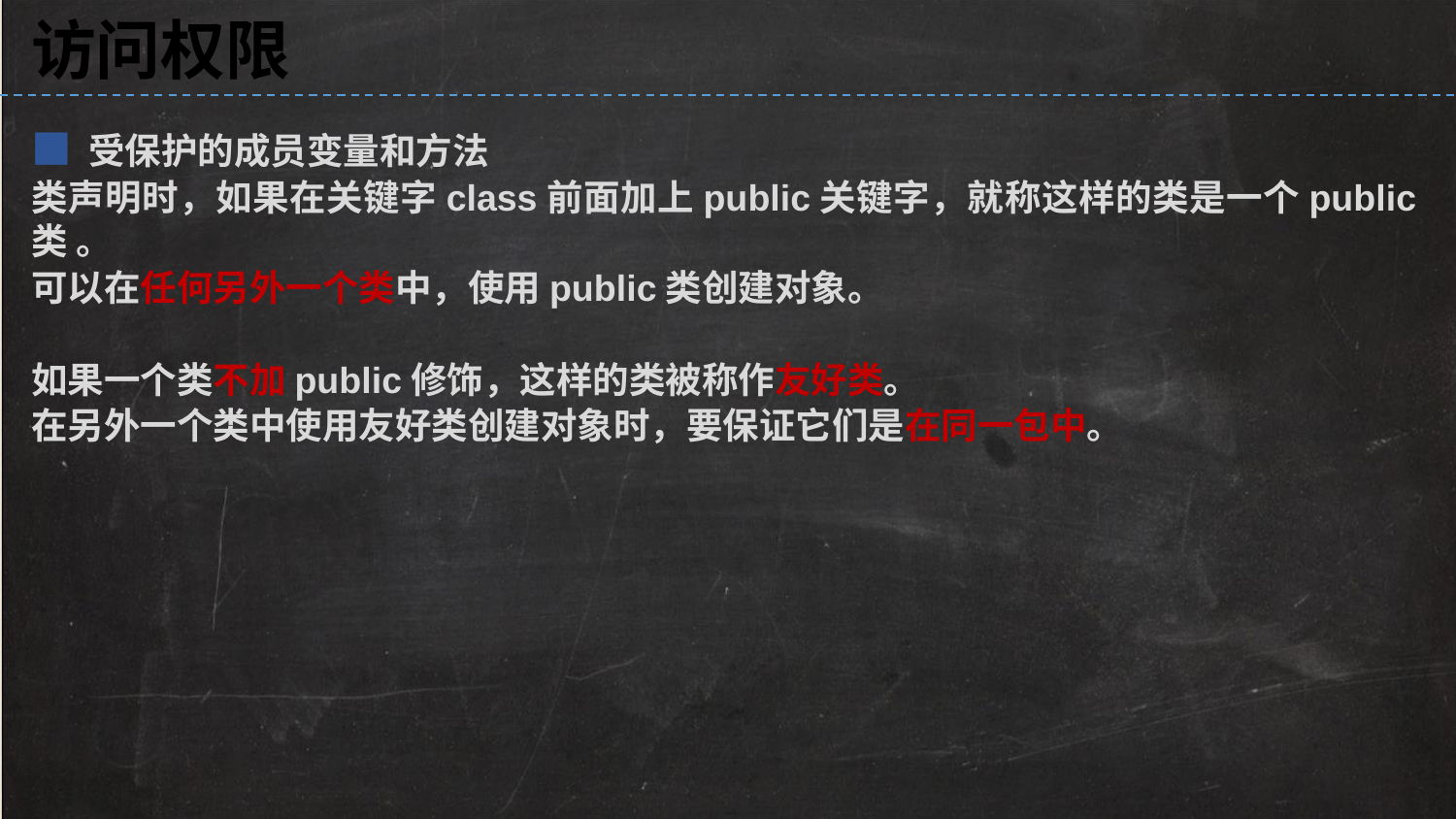

访问权限
■ 受保护的成员变量和方法
类声明时，如果在关键字class前面加上public关键字，就称这样的类是一个public类 。
可以在任何另外一个类中，使用public类创建对象。

如果一个类不加public修饰，这样的类被称作友好类。
在另外一个类中使用友好类创建对象时，要保证它们是在同一包中。